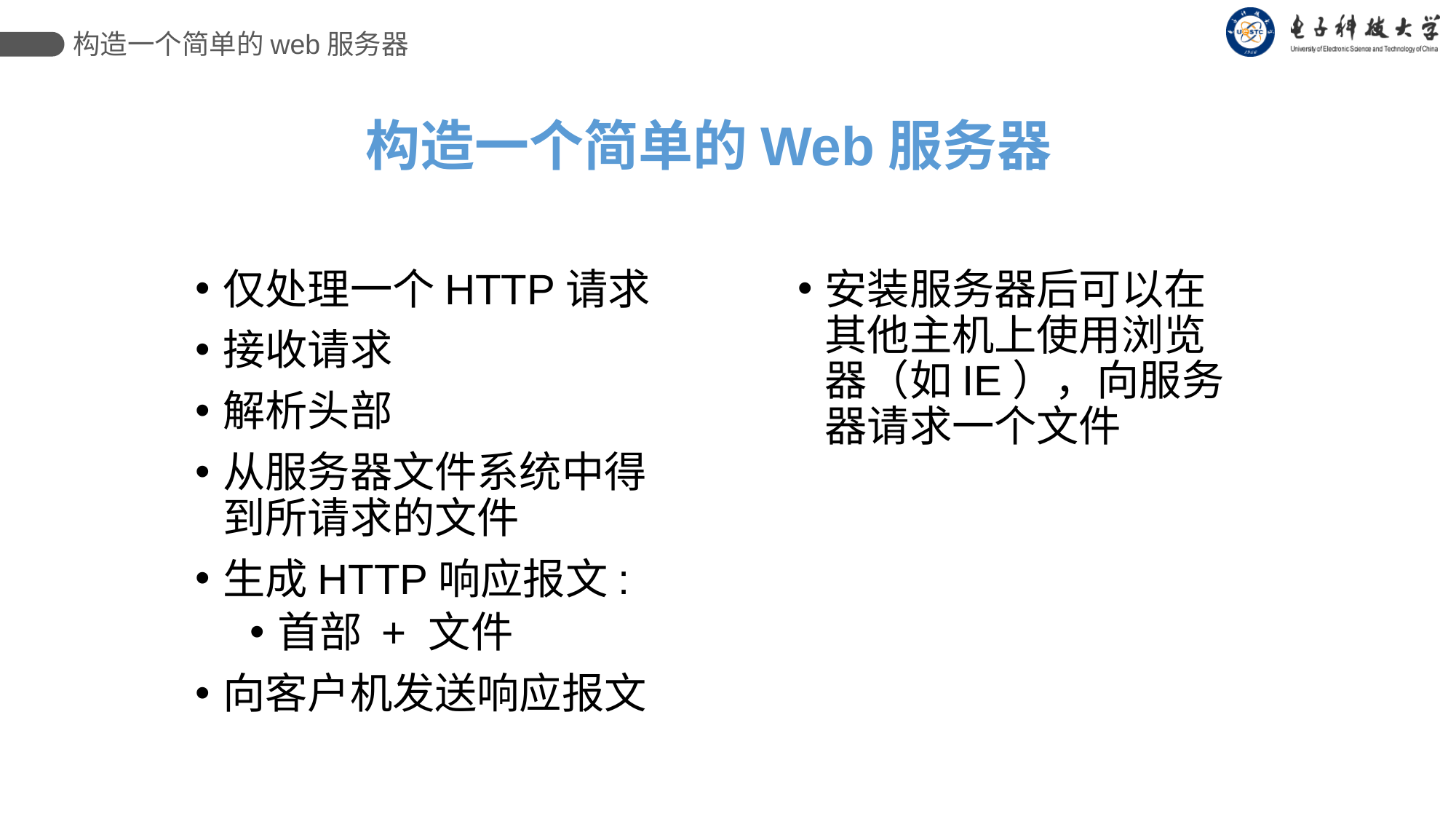

构造一个简单的web服务器
# 构造一个简单的Web服务器
仅处理一个HTTP请求
接收请求
解析头部
从服务器文件系统中得到所请求的文件
生成HTTP响应报文:
首部 + 文件
向客户机发送响应报文
安装服务器后可以在其他主机上使用浏览器（如IE），向服务器请求一个文件